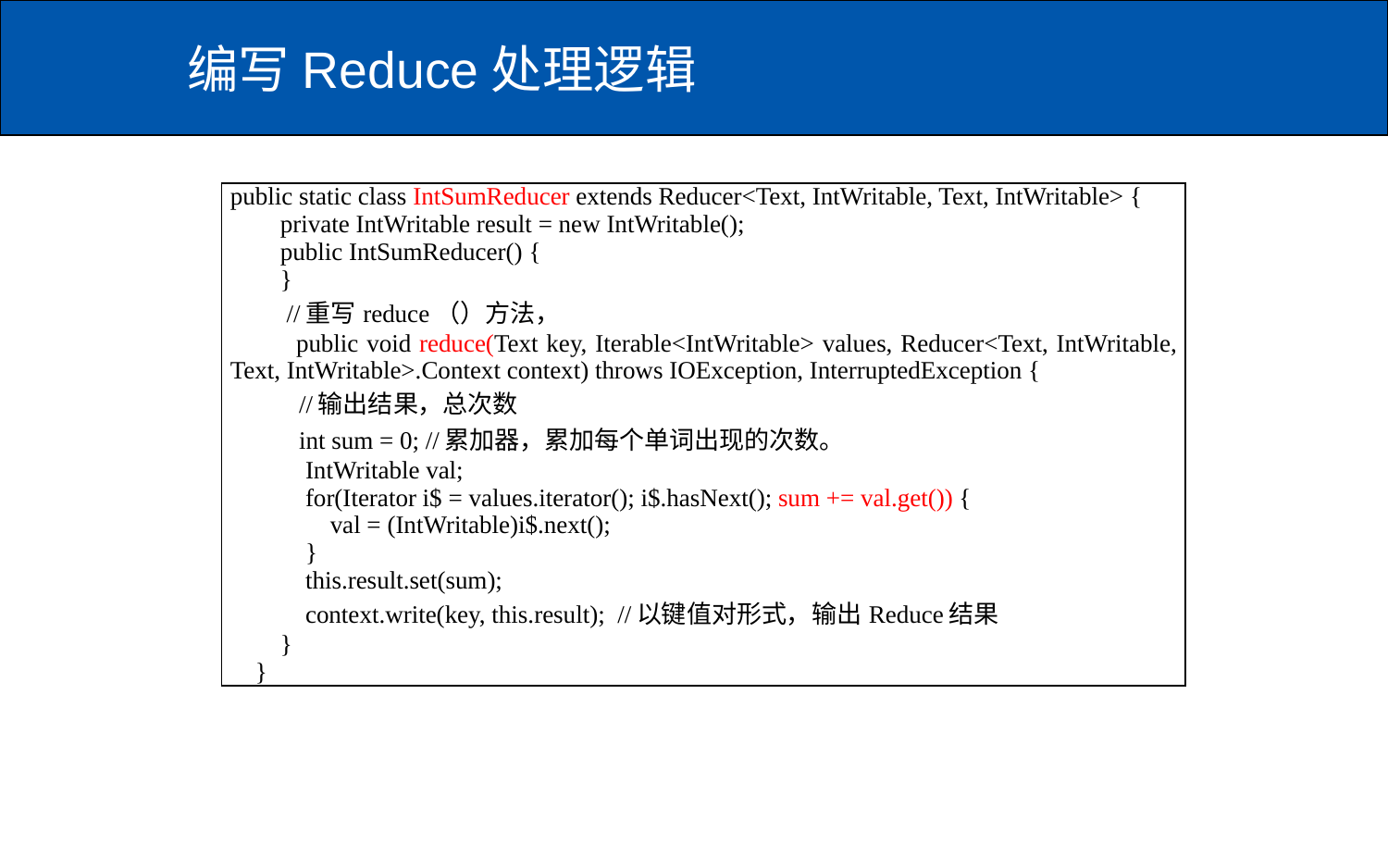

# 编写Reduce处理逻辑
| public static class IntSumReducer extends Reducer<Text, IntWritable, Text, IntWritable> { private IntWritable result = new IntWritable(); public IntSumReducer() { } //重写reduce（）方法， public void reduce(Text key, Iterable<IntWritable> values, Reducer<Text, IntWritable, Text, IntWritable>.Context context) throws IOException, InterruptedException { //输出结果，总次数 int sum = 0; //累加器，累加每个单词出现的次数。 IntWritable val; for(Iterator i$ = values.iterator(); i$.hasNext(); sum += val.get()) { val = (IntWritable)i$.next(); } this.result.set(sum); context.write(key, this.result); //以键值对形式，输出Reduce结果 } } |
| --- |